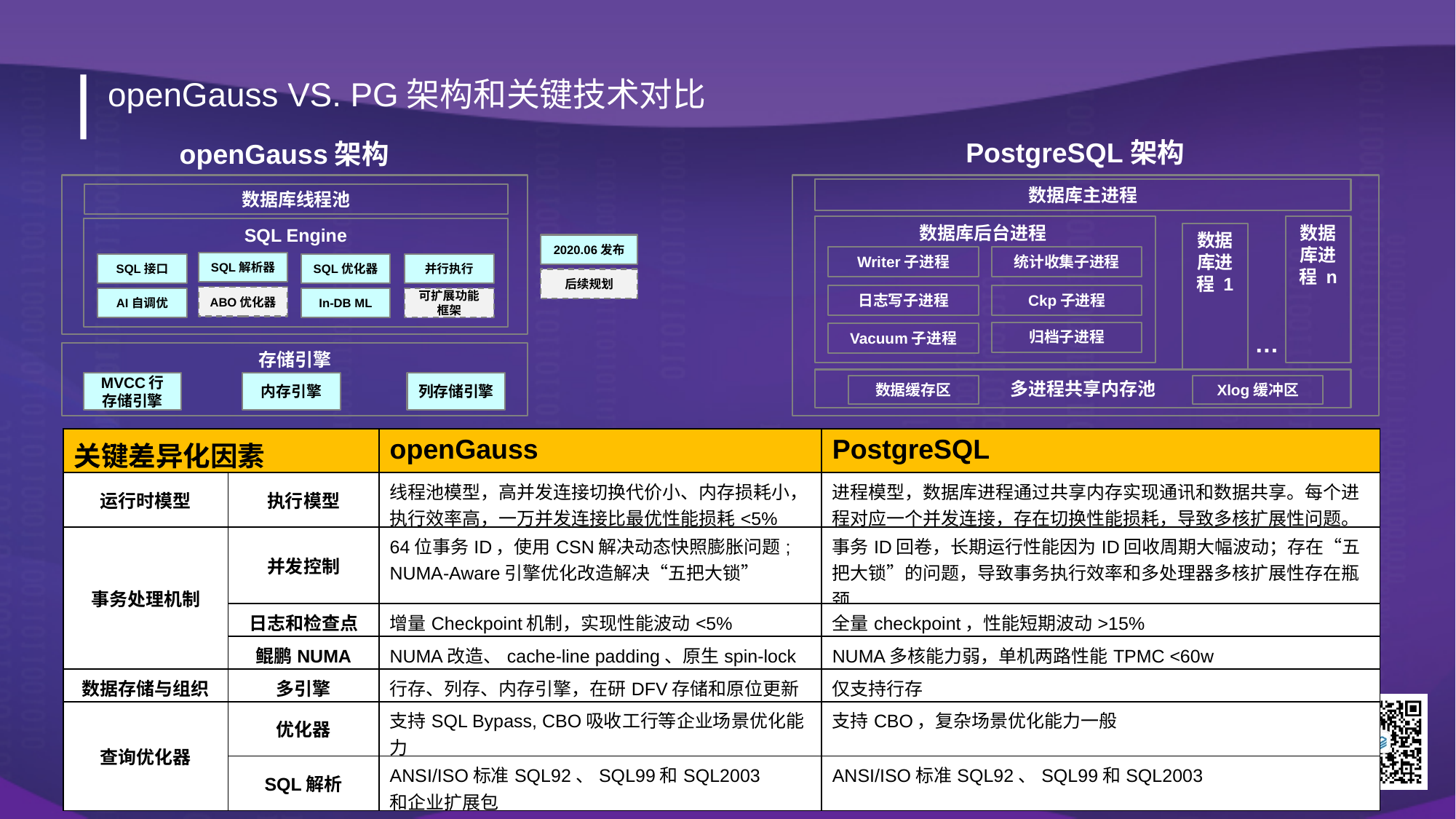

openGauss VS. PG架构和关键技术对比
PostgreSQL架构
openGauss架构

数据库主进程
数据库线程池
数据库后台进程
数据库进程 n
SQL Engine
数据库进程 1
2020.06发布
SQL解析器
SQL优化器
并行执行
SQL接口
后续规划
ABO优化器
In-DB ML
可扩展功能框架
AI自调优
Writer子进程
统计收集子进程
日志写子进程
Ckp子进程
归档子进程
Vacuum子进程
…
存储引擎
多进程共享内存池
MVCC行存储引擎
内存引擎
列存储引擎
数据缓存区
Xlog缓冲区
| 关键差异化因素 |  | openGauss | PostgreSQL |
| --- | --- | --- | --- |
| 运行时模型 | 执行模型 | 线程池模型，高并发连接切换代价小、内存损耗小，执行效率高，一万并发连接比最优性能损耗<5% | 进程模型，数据库进程通过共享内存实现通讯和数据共享。每个进程对应一个并发连接，存在切换性能损耗，导致多核扩展性问题。 |
| 事务处理机制 | 并发控制 | 64位事务ID，使用CSN解决动态快照膨胀问题; NUMA-Aware引擎优化改造解决“五把大锁” | 事务ID回卷，长期运行性能因为ID回收周期大幅波动；存在“五把大锁”的问题，导致事务执行效率和多处理器多核扩展性存在瓶颈 |
|  | 日志和检查点 | 增量Checkpoint机制，实现性能波动<5% | 全量checkpoint，性能短期波动>15% |
|  | 鲲鹏NUMA | NUMA改造、cache-line padding、原生spin-lock | NUMA多核能力弱，单机两路性能TPMC <60w |
| 数据存储与组织 | 多引擎 | 行存、列存、内存引擎，在研DFV存储和原位更新 | 仅支持行存 |
| 查询优化器 | 优化器 | 支持SQL Bypass, CBO吸收工行等企业场景优化能力 | 支持CBO，复杂场景优化能力一般 |
|  | SQL解析 | ANSI/ISO标准SQL92、SQL99和SQL2003 和企业扩展包 | ANSI/ISO标准SQL92、SQL99和SQL2003 |